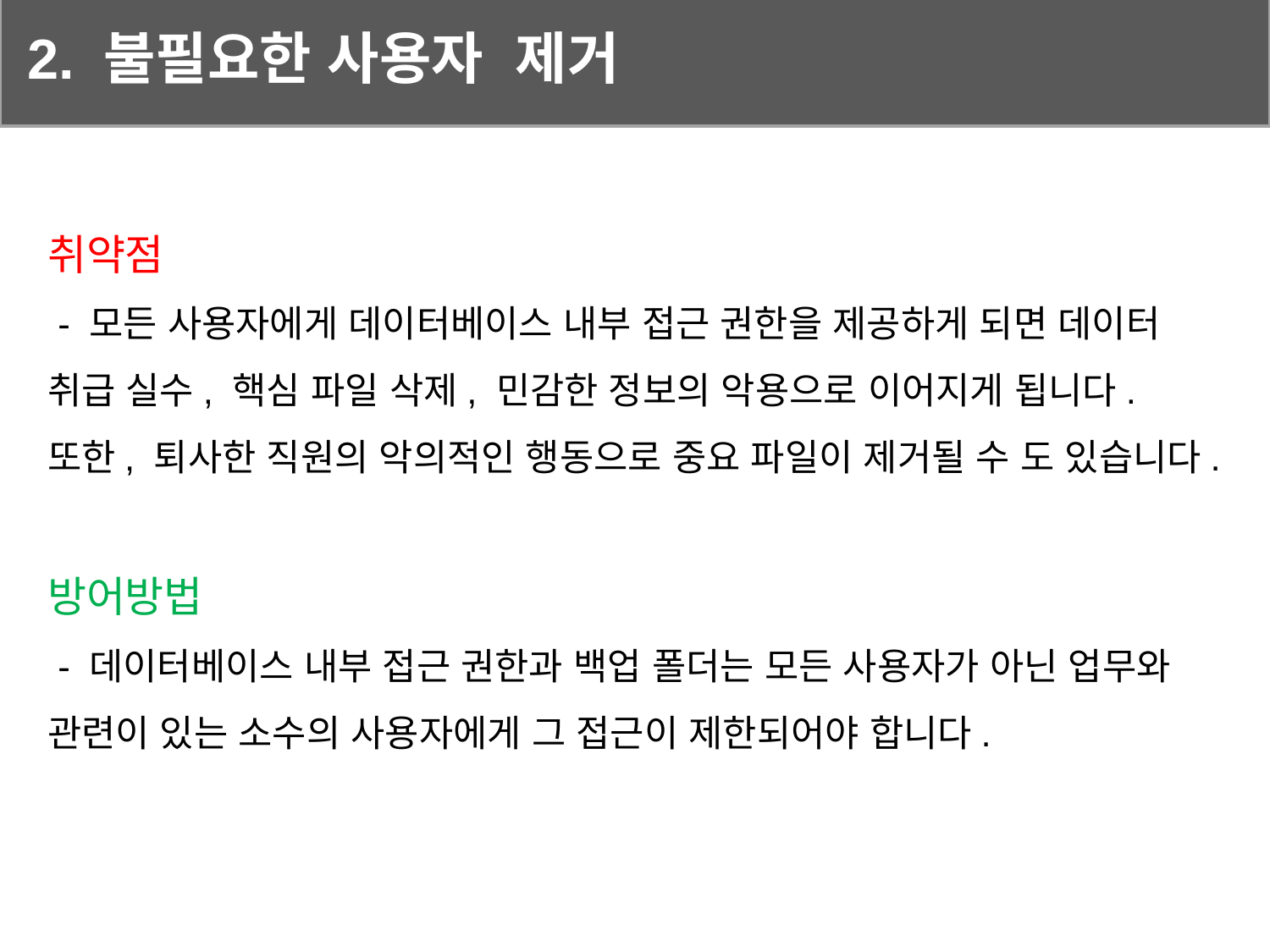

2. 불필요한 사용자  제거
취약점
 - 모든 사용자에게 데이터베이스 내부 접근 권한을 제공하게 되면 데이터 취급 실수, 핵심 파일 삭제, 민감한 정보의 악용으로 이어지게 됩니다. 또한, 퇴사한 직원의 악의적인 행동으로 중요 파일이 제거될 수 도 있습니다.

방어방법
 - 데이터베이스 내부 접근 권한과 백업 폴더는 모든 사용자가 아닌 업무와 관련이 있는 소수의 사용자에게 그 접근이 제한되어야 합니다.